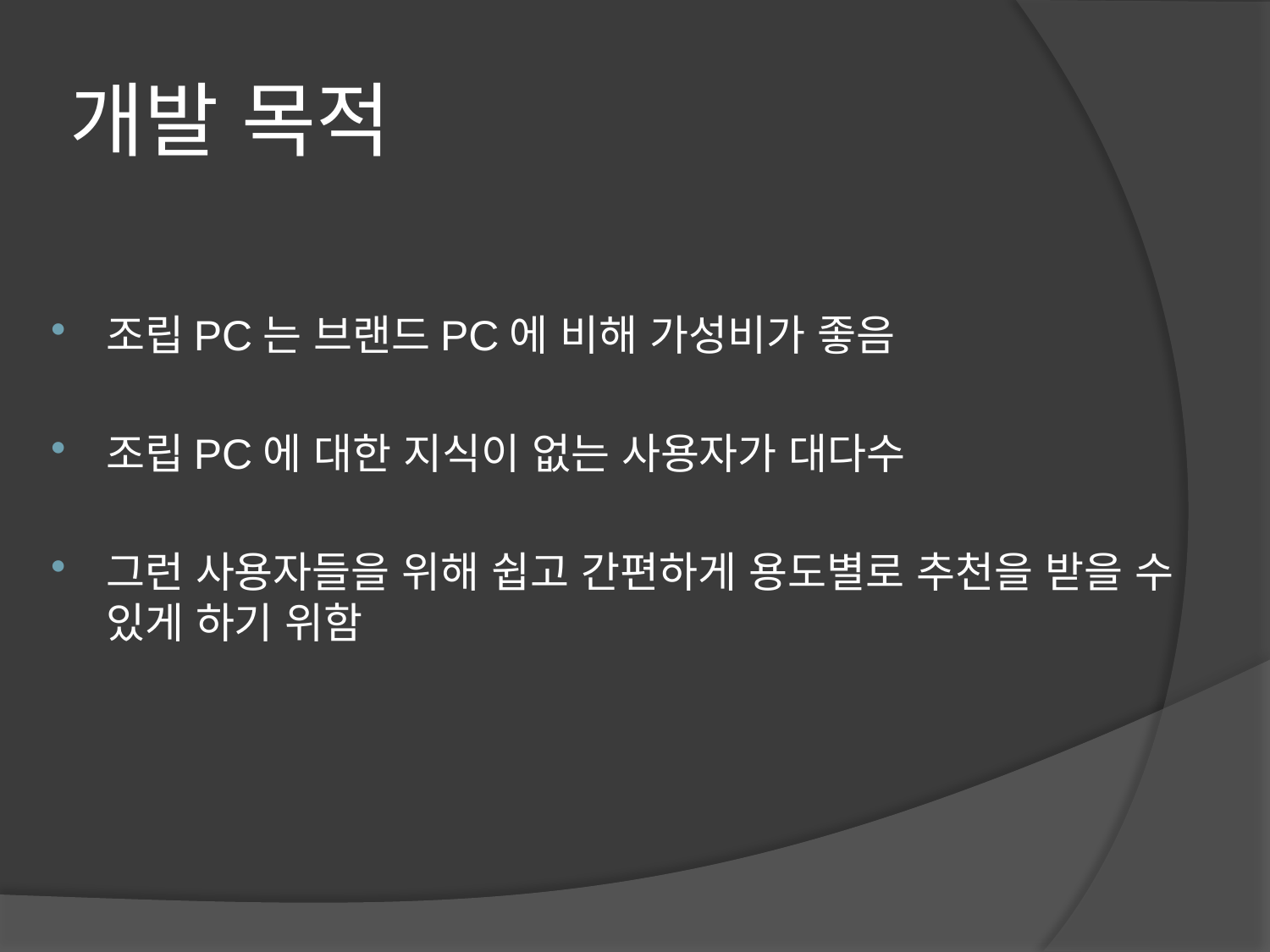

# 개발 목적
조립PC는 브랜드PC에 비해 가성비가 좋음

조립PC에 대한 지식이 없는 사용자가 대다수

그런 사용자들을 위해 쉽고 간편하게 용도별로 추천을 받을 수 있게 하기 위함